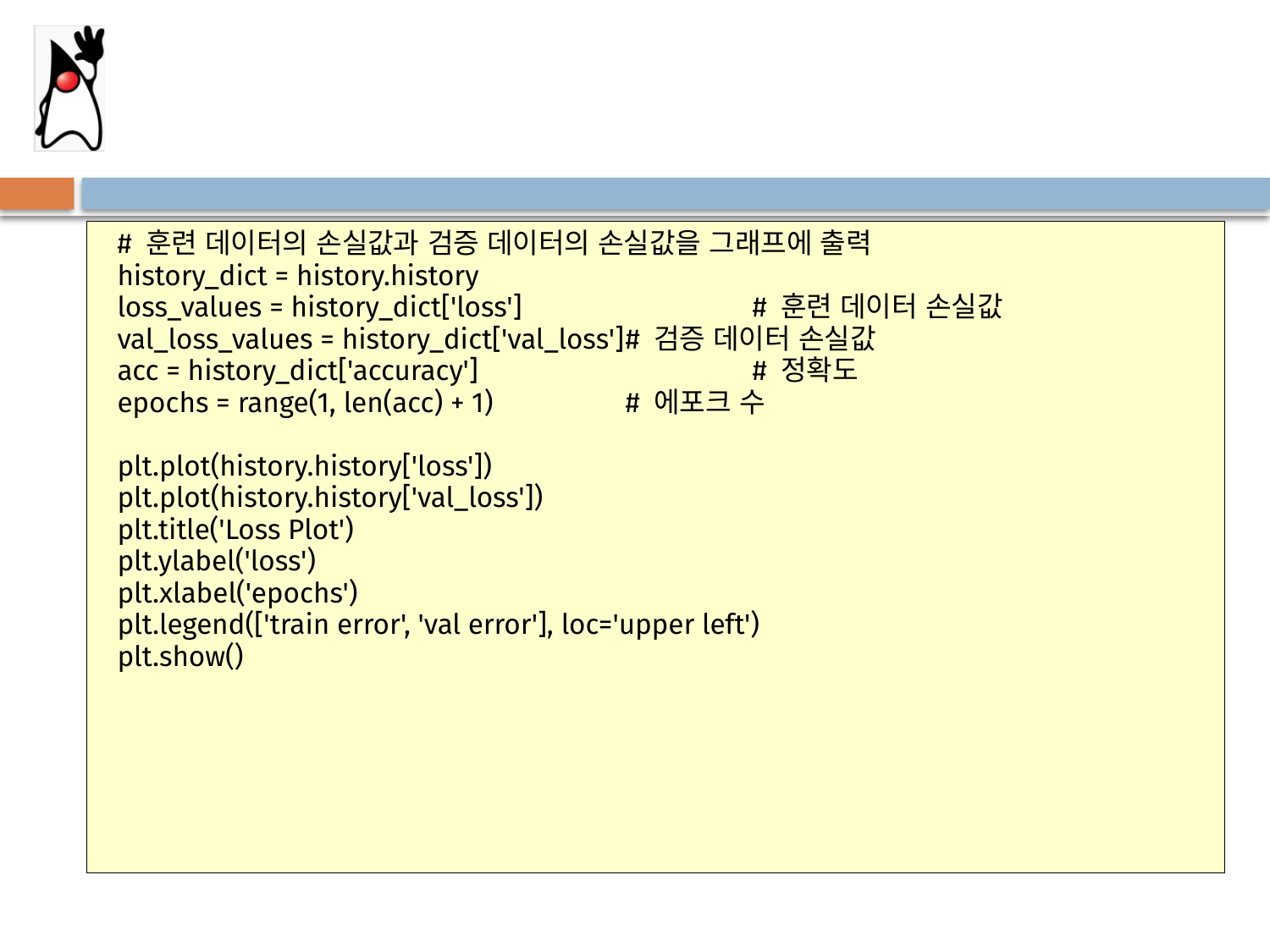

#
# 훈련 데이터의 손실값과 검증 데이터의 손실값을 그래프에 출력
history_dict = history.history
loss_values = history_dict['loss']		# 훈련 데이터 손실값
val_loss_values = history_dict['val_loss']	# 검증 데이터 손실값
acc = history_dict['accuracy']			# 정확도
epochs = range(1, len(acc) + 1)		# 에포크 수

plt.plot(history.history['loss'])
plt.plot(history.history['val_loss'])
plt.title('Loss Plot')
plt.ylabel('loss')
plt.xlabel('epochs')
plt.legend(['train error', 'val error'], loc='upper left')
plt.show()